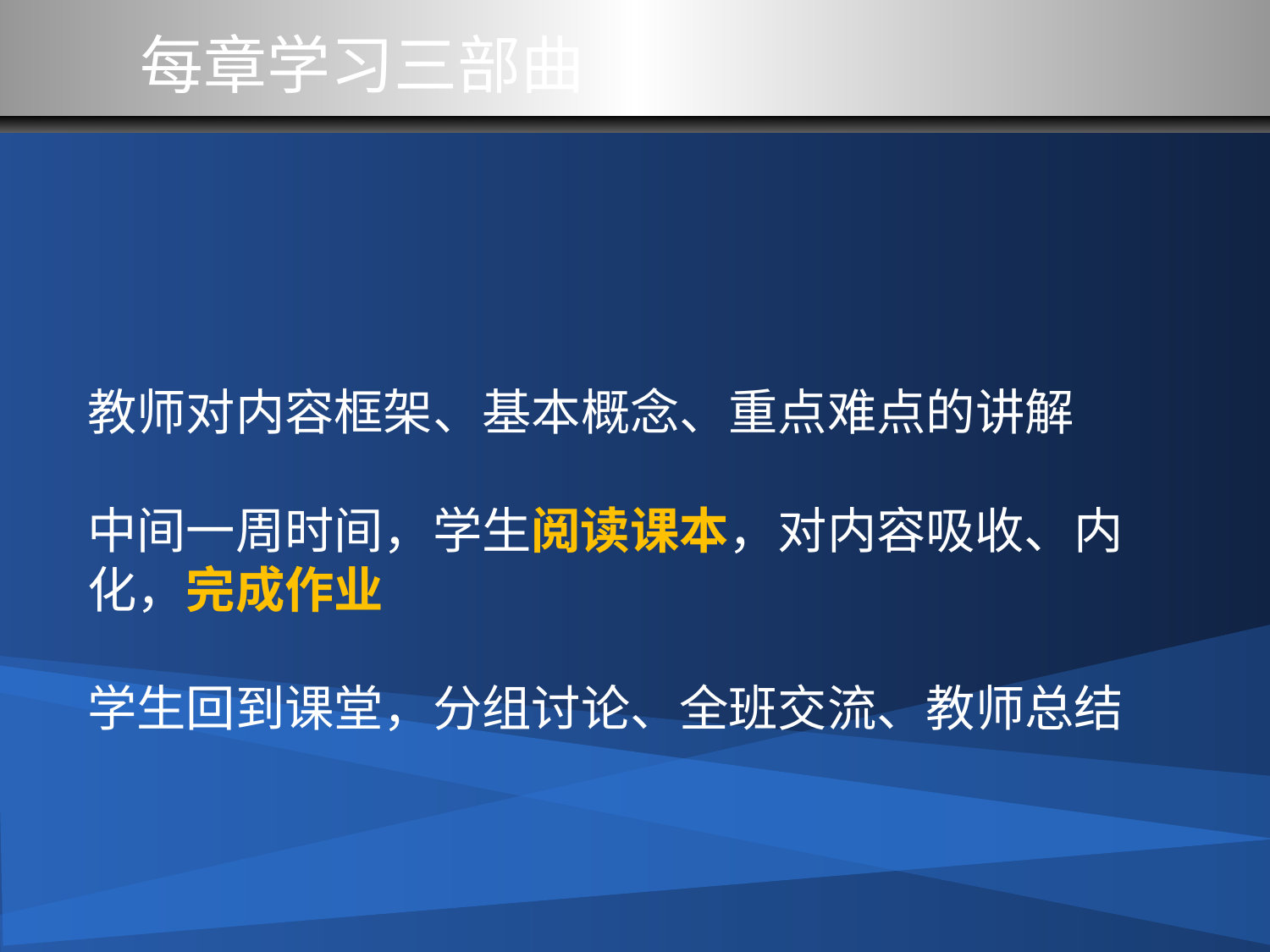

每章学习三部曲

教师对内容框架、基本概念、重点难点的讲解

中间一周时间，学生阅读课本，对内容吸收、内化，完成作业

学生回到课堂，分组讨论、全班交流、教师总结